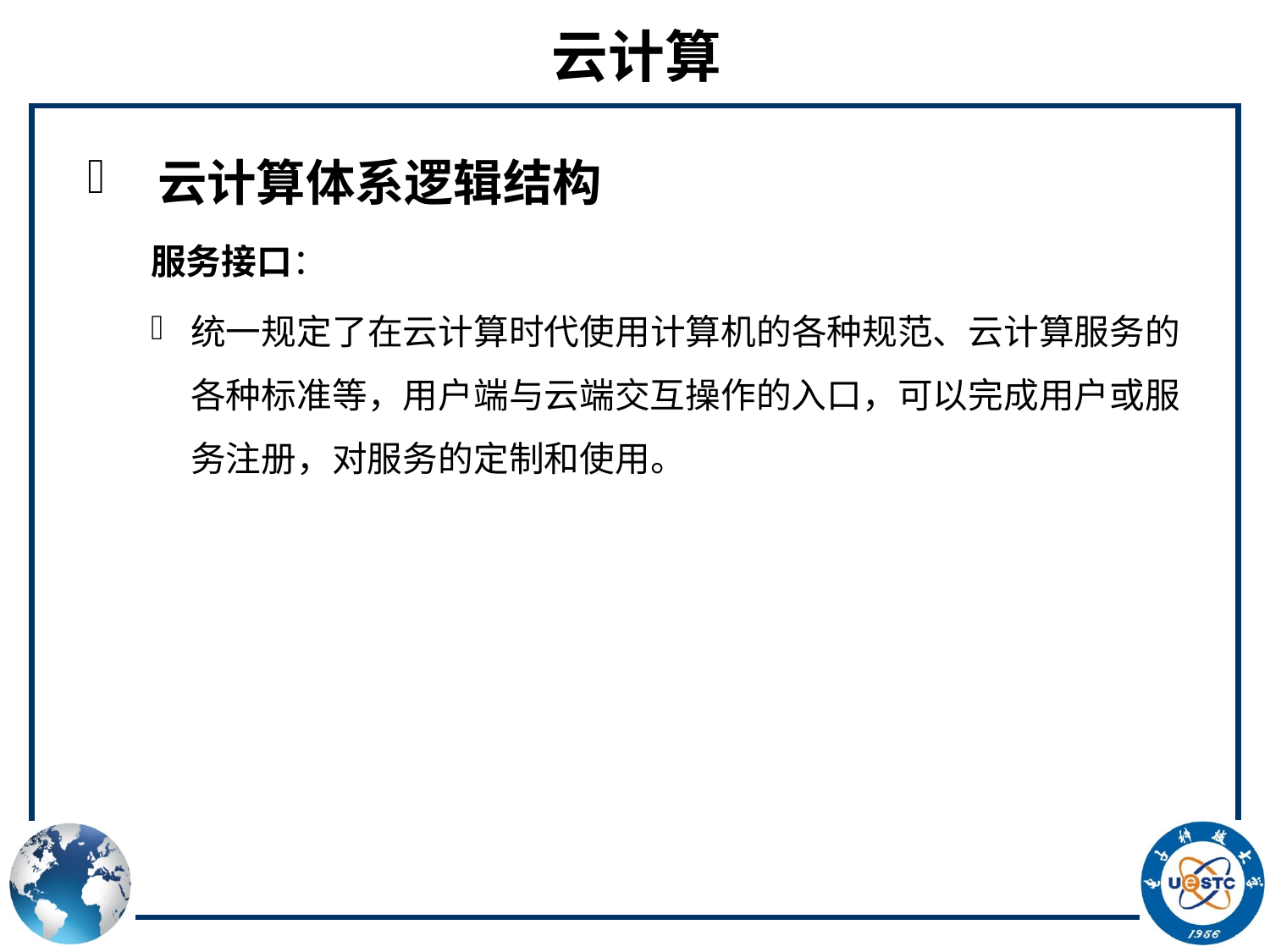

# 云计算
 云计算体系逻辑结构
服务接口：
统一规定了在云计算时代使用计算机的各种规范、云计算服务的各种标准等，用户端与云端交互操作的入口，可以完成用户或服务注册，对服务的定制和使用。